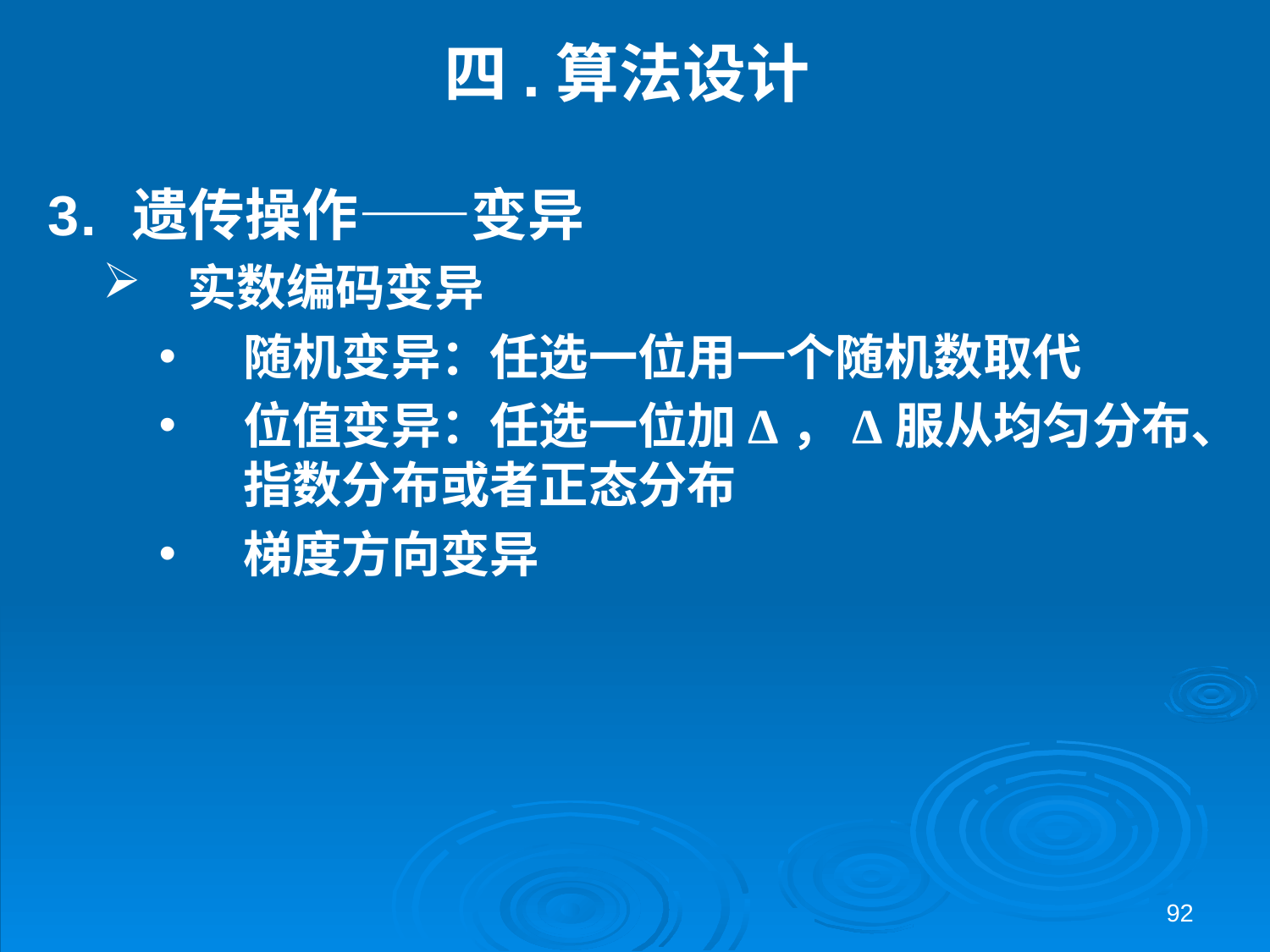

# 四.算法设计
遗传操作——变异
实数编码变异
随机变异：任选一位用一个随机数取代
位值变异：任选一位加Δ，Δ服从均匀分布、指数分布或者正态分布
梯度方向变异
92